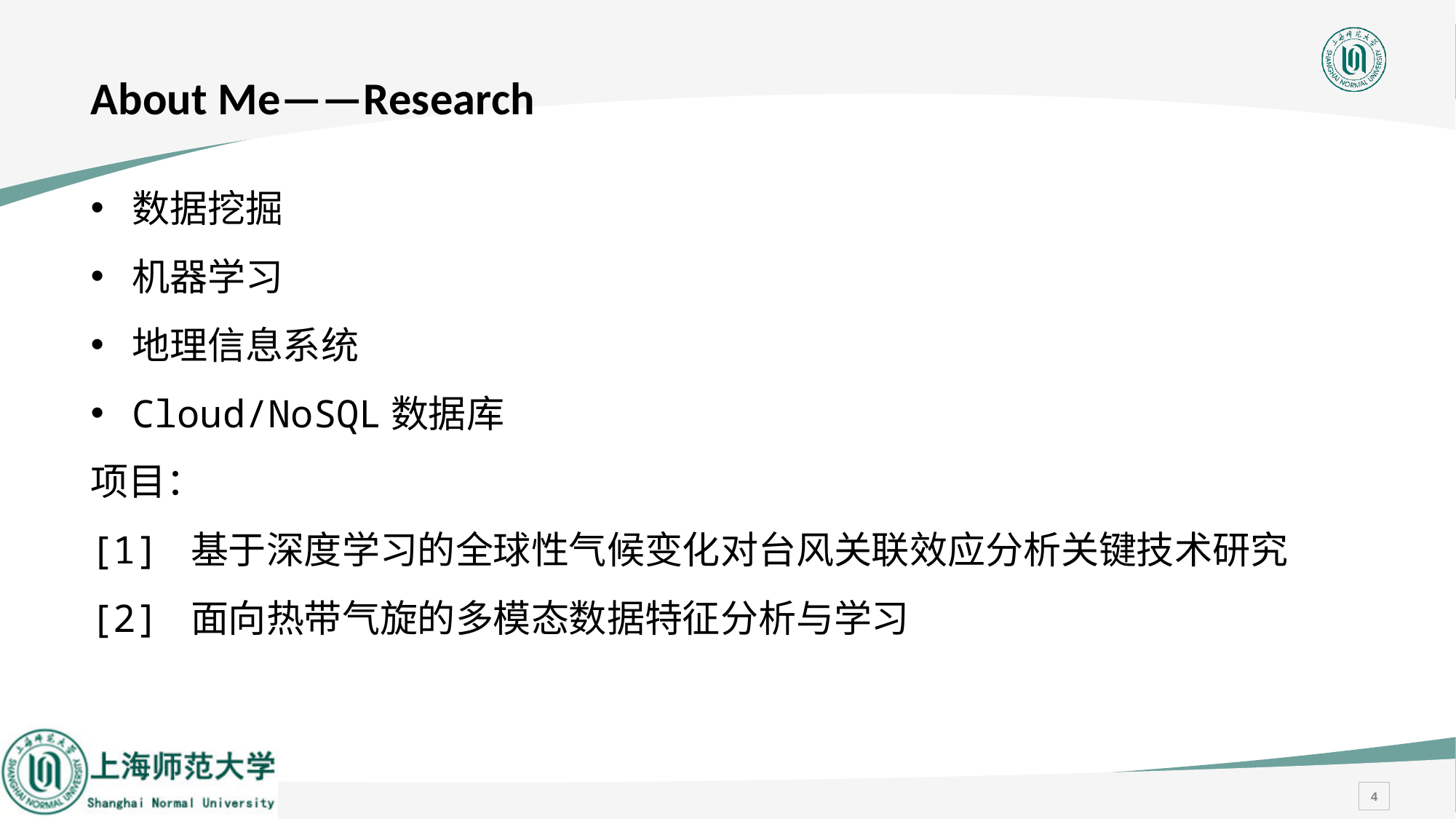

# About Me——Research
数据挖掘
机器学习
地理信息系统
Cloud/NoSQL数据库
项目：
[1] 基于深度学习的全球性气候变化对台风关联效应分析关键技术研究
[2] 面向热带气旋的多模态数据特征分析与学习